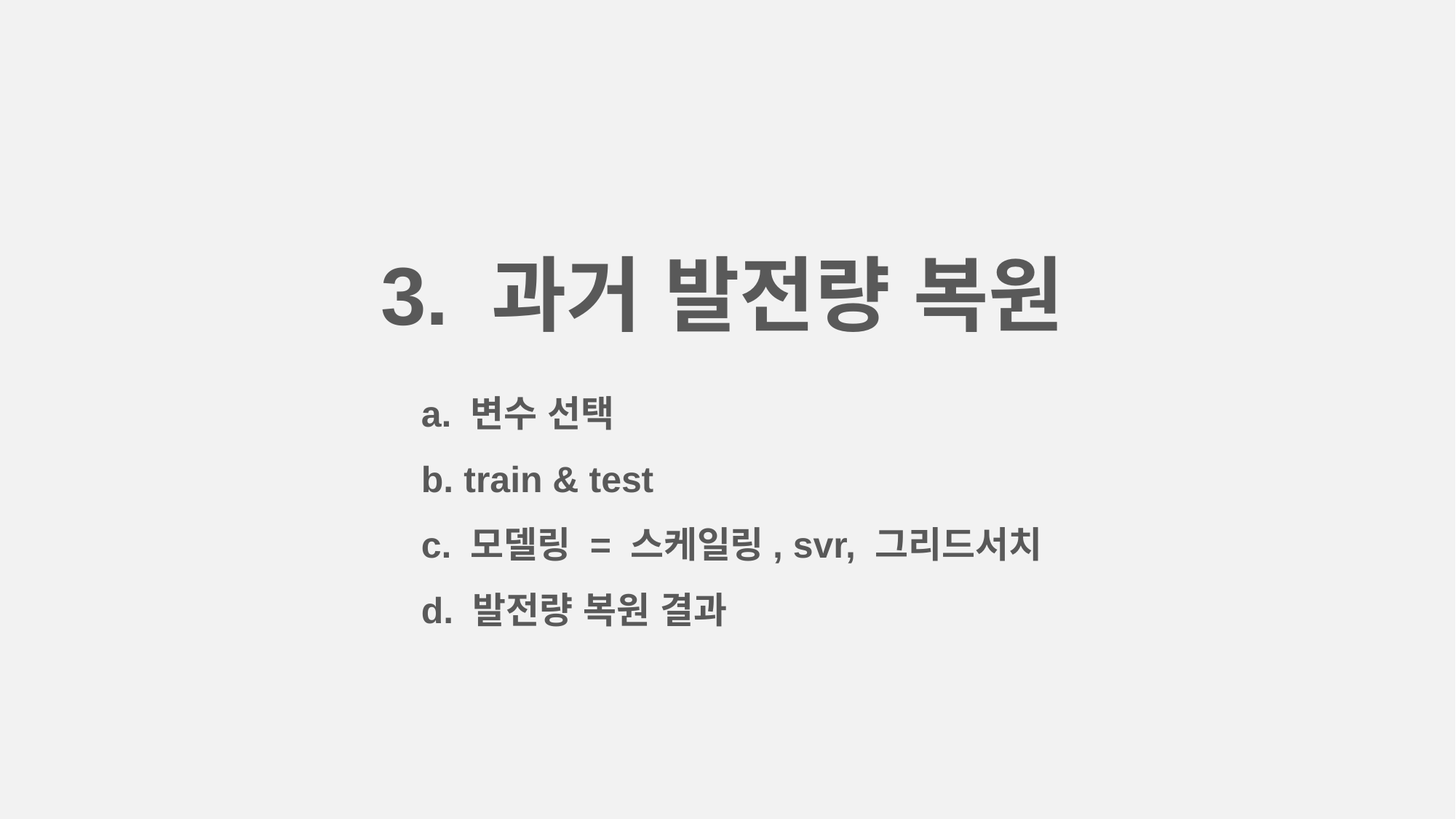

3. 과거 발전량 복원

    a. 변수 선택
    b. train & test
    c. 모델링 = 스케일링, svr, 그리드서치
    d. 발전량 복원 결과